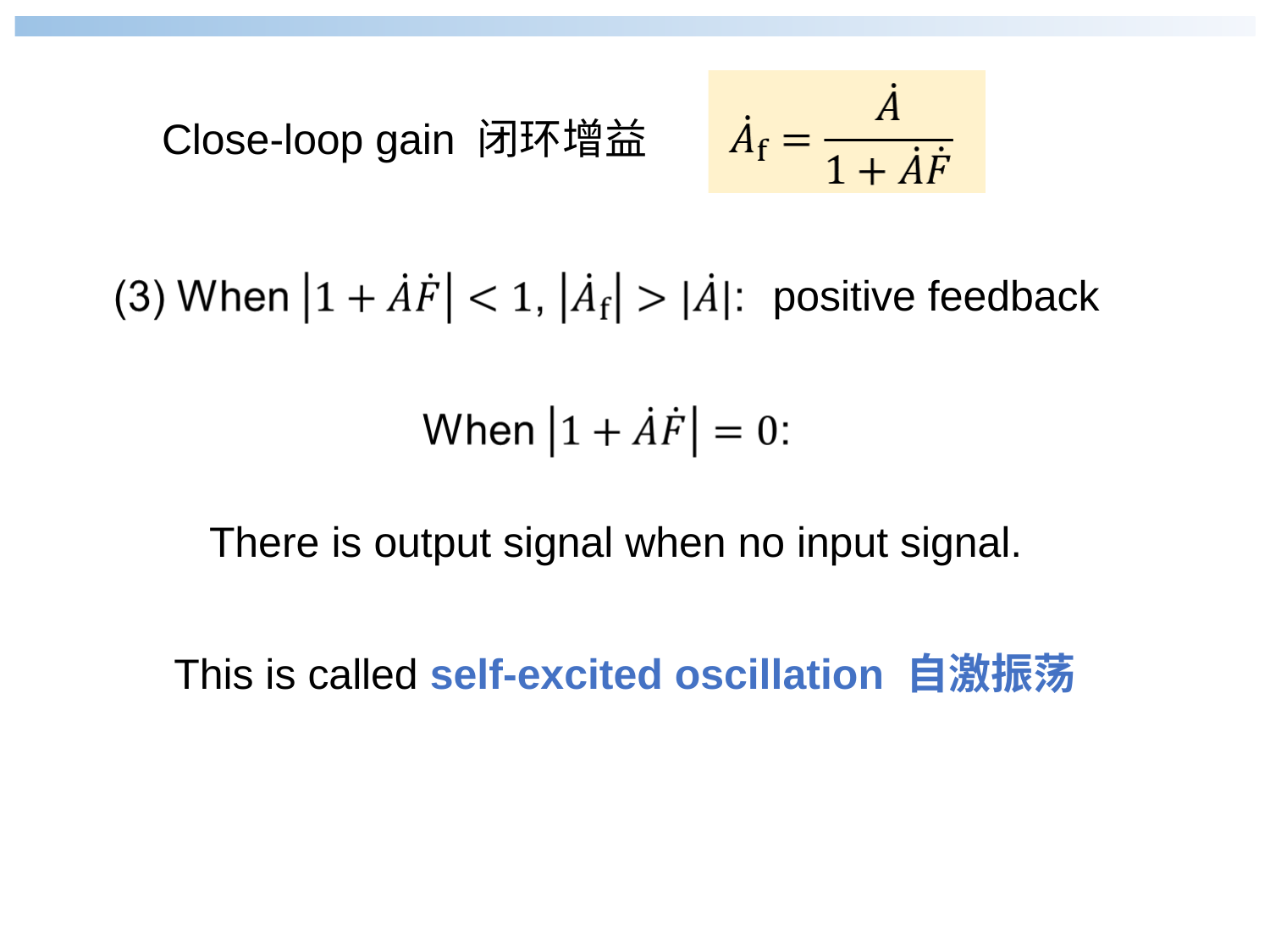

Close-loop gain 闭环增益

positive feedback

There is output signal when no input signal.
This is called self-excited oscillation 自激振荡